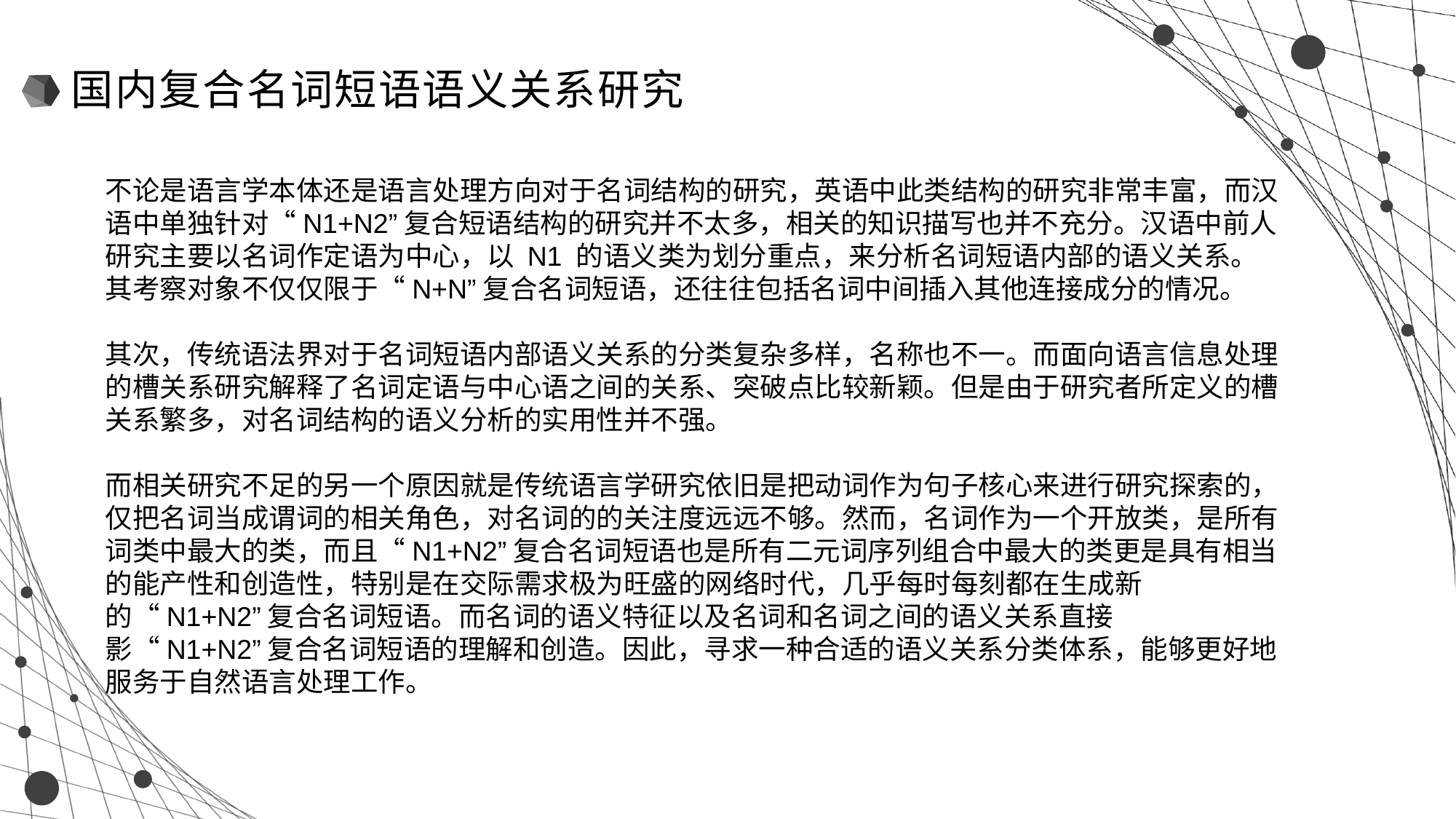

国内复合名词短语语义关系研究

不论是语言学本体还是语言处理方向对于名词结构的研究，英语中此类结构的研究非常丰富，而汉语中单独针对“N1+N2”复合短语结构的研究并不太多，相关的知识描写也并不充分。汉语中前人研究主要以名词作定语为中心，以 N1 的语义类为划分重点，来分析名词短语内部的语义关系。其考察对象不仅仅限于“N+N”复合名词短语，还往往包括名词中间插入其他连接成分的情况。

其次，传统语法界对于名词短语内部语义关系的分类复杂多样，名称也不一。而面向语言信息处理的槽关系研究解释了名词定语与中心语之间的关系、突破点比较新颖。但是由于研究者所定义的槽关系繁多，对名词结构的语义分析的实用性并不强。

而相关研究不足的另一个原因就是传统语言学研究依旧是把动词作为句子核心来进行研究探索的，仅把名词当成谓词的相关角色，对名词的的关注度远远不够。然而，名词作为一个开放类，是所有词类中最大的类，而且“N1+N2”复合名词短语也是所有二元词序列组合中最大的类更是具有相当的能产性和创造性，特别是在交际需求极为旺盛的网络时代，几乎每时每刻都在生成新的“N1+N2”复合名词短语。而名词的语义特征以及名词和名词之间的语义关系直接影“N1+N2”复合名词短语的理解和创造。因此，寻求一种合适的语义关系分类体系，能够更好地服务于自然语言处理工作。